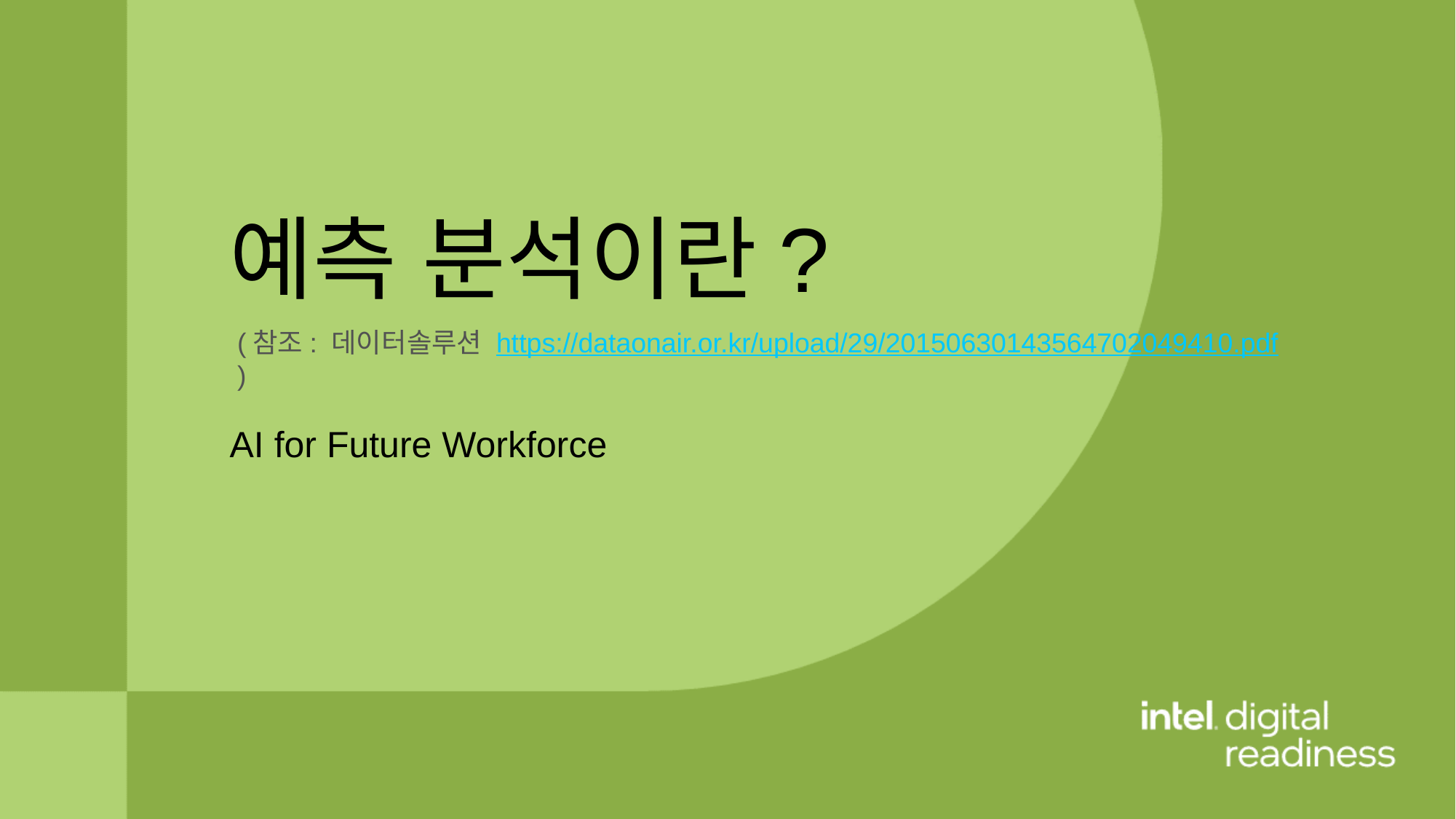

예측 분석이란?
 (참조: 데이터솔루션 https://dataonair.or.kr/upload/29/20150630143564702049410.pdf  )
AI for Future Workforce